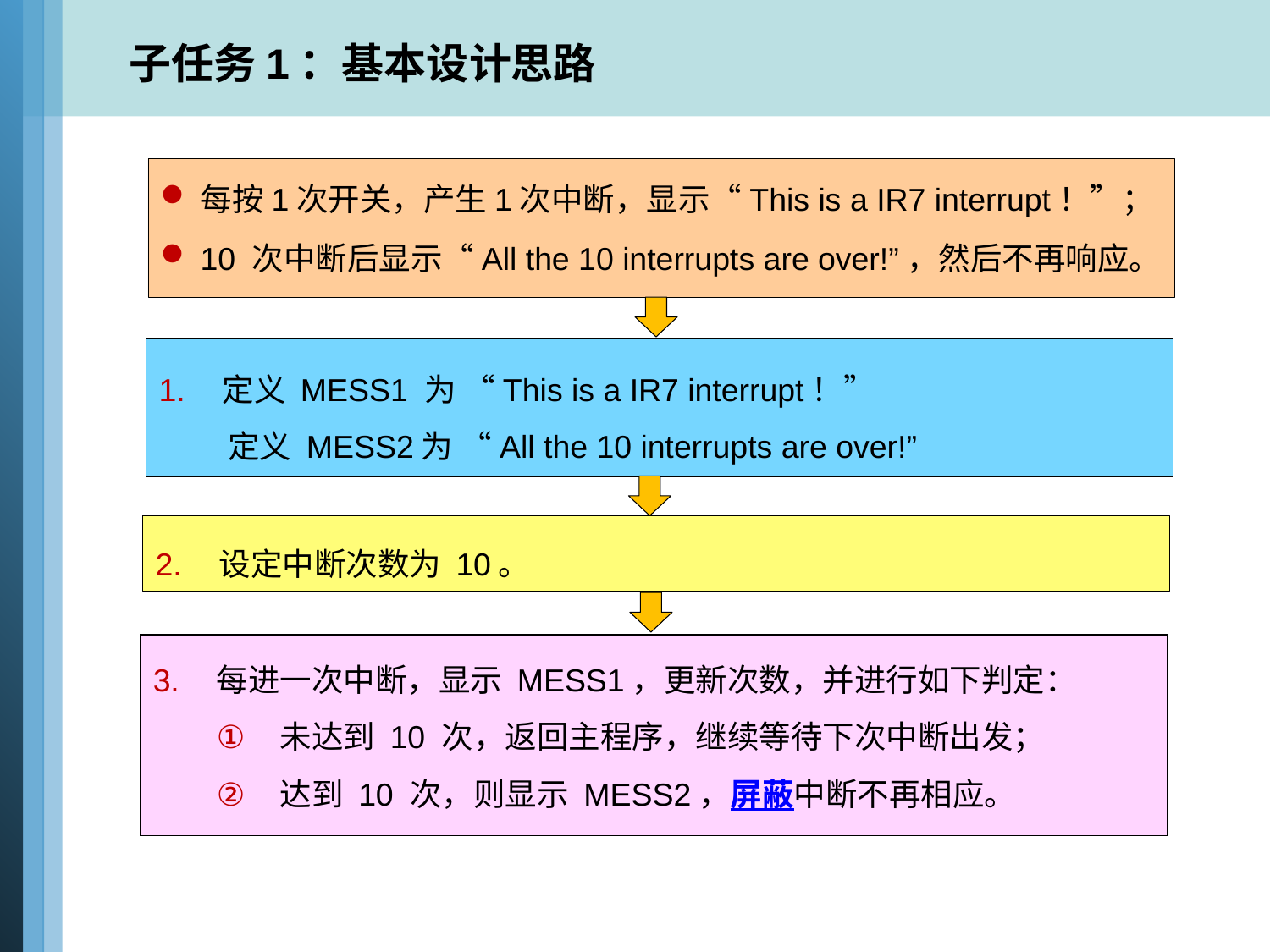

子任务1：基本设计思路
每按1次开关，产生1次中断，显示“This is a IR7 interrupt！”；
10 次中断后显示“All the 10 interrupts are over!”，然后不再响应。

定义 MESS1 为 “This is a IR7 interrupt！”
定义 MESS2为 “All the 10 interrupts are over!”

设定中断次数为 10。

每进一次中断，显示 MESS1，更新次数，并进行如下判定：
未达到 10 次，返回主程序，继续等待下次中断出发；
达到 10 次，则显示 MESS2，屏蔽中断不再相应。
154